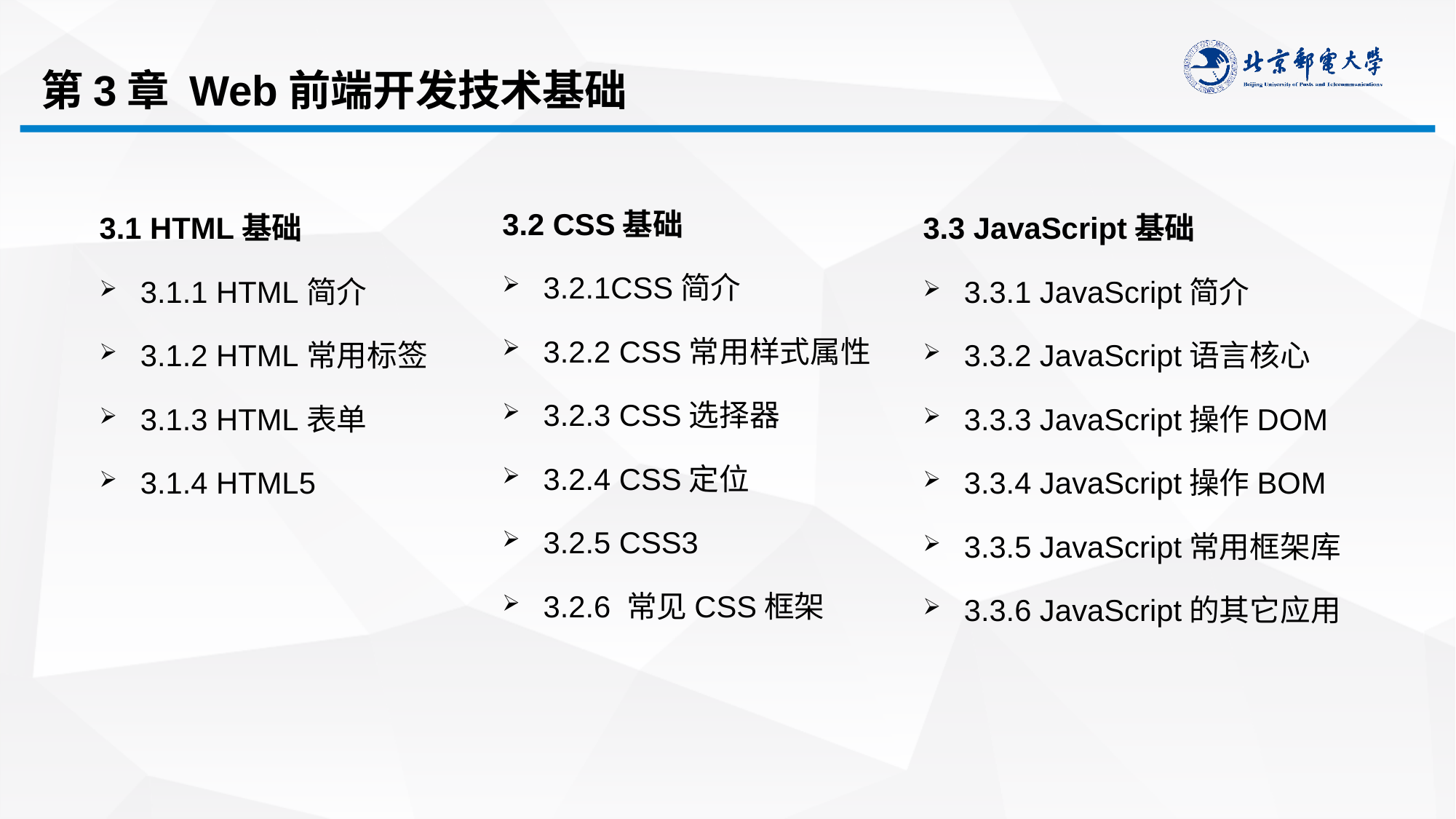

# 第3章 Web前端开发技术基础
3.2 CSS基础
3.2.1CSS简介
3.2.2 CSS常用样式属性
3.2.3 CSS选择器
3.2.4 CSS定位
3.2.5 CSS3
3.2.6 常见CSS框架
3.1 HTML基础
3.1.1 HTML简介
3.1.2 HTML常用标签
3.1.3 HTML表单
3.1.4 HTML5
3.3 JavaScript基础
3.3.1 JavaScript简介
3.3.2 JavaScript语言核心
3.3.3 JavaScript操作DOM
3.3.4 JavaScript操作BOM
3.3.5 JavaScript常用框架库
3.3.6 JavaScript的其它应用